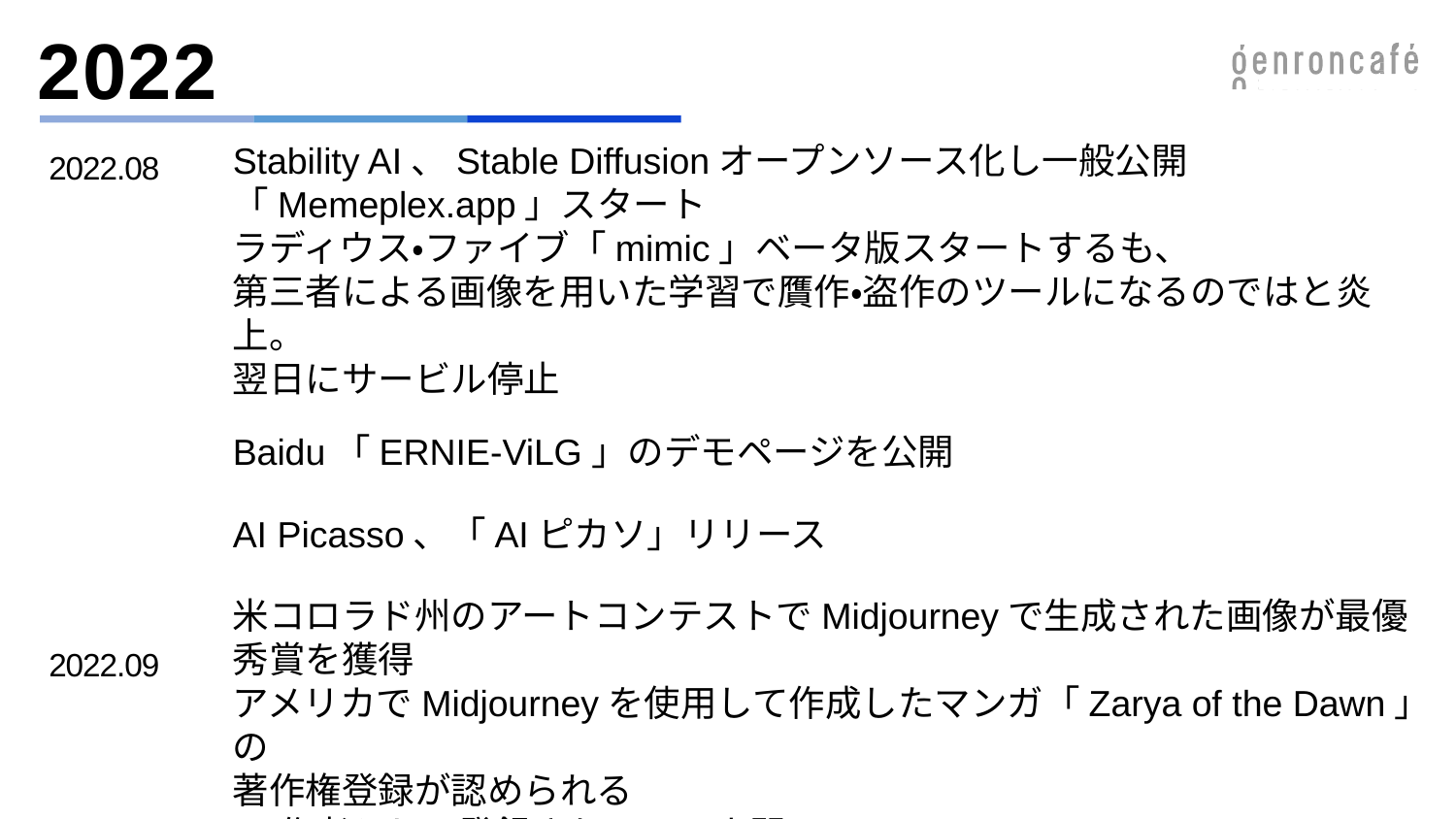

# 2022

Stability AI、Stable Diffusionオープンソース化し一般公開
「Memeplex.app」スタート
ラディウス・ファイブ「mimic」ベータ版スタートするも、
第三者による画像を用いた学習で贋作・盗作のツールになるのではと炎上。
翌日にサービル停止

Baidu「ERNIE-ViLG」のデモページを公開

AI Picasso、「AIピカソ」リリース

米コロラド州のアートコンテストでMidjourneyで生成された画像が最優秀賞を獲得
アメリカでMidjourneyを使用して作成したマンガ「Zarya of the Dawn」の
著作権登録が認められる
※作者として登録されるのは人間のみ
2022.08
2022.09